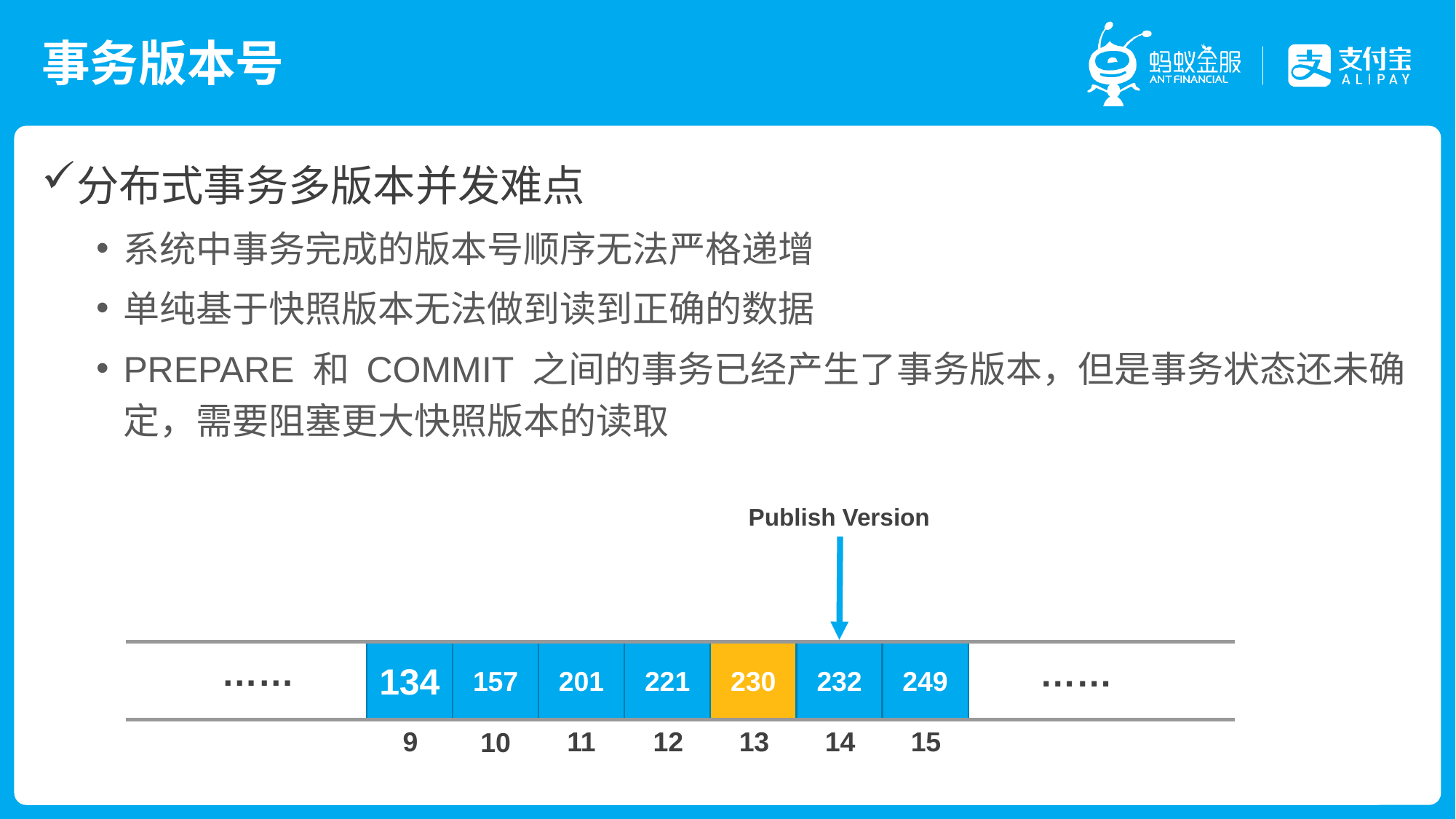

# 事务版本号
分布式事务多版本并发难点
系统中事务完成的版本号顺序无法严格递增
单纯基于快照版本无法做到读到正确的数据
PREPARE 和 COMMIT 之间的事务已经产生了事务版本，但是事务状态还未确定，需要阻塞更大快照版本的读取
Publish Version
134
157
201
221
230
232
249
……
……
9
11
12
13
14
15
10